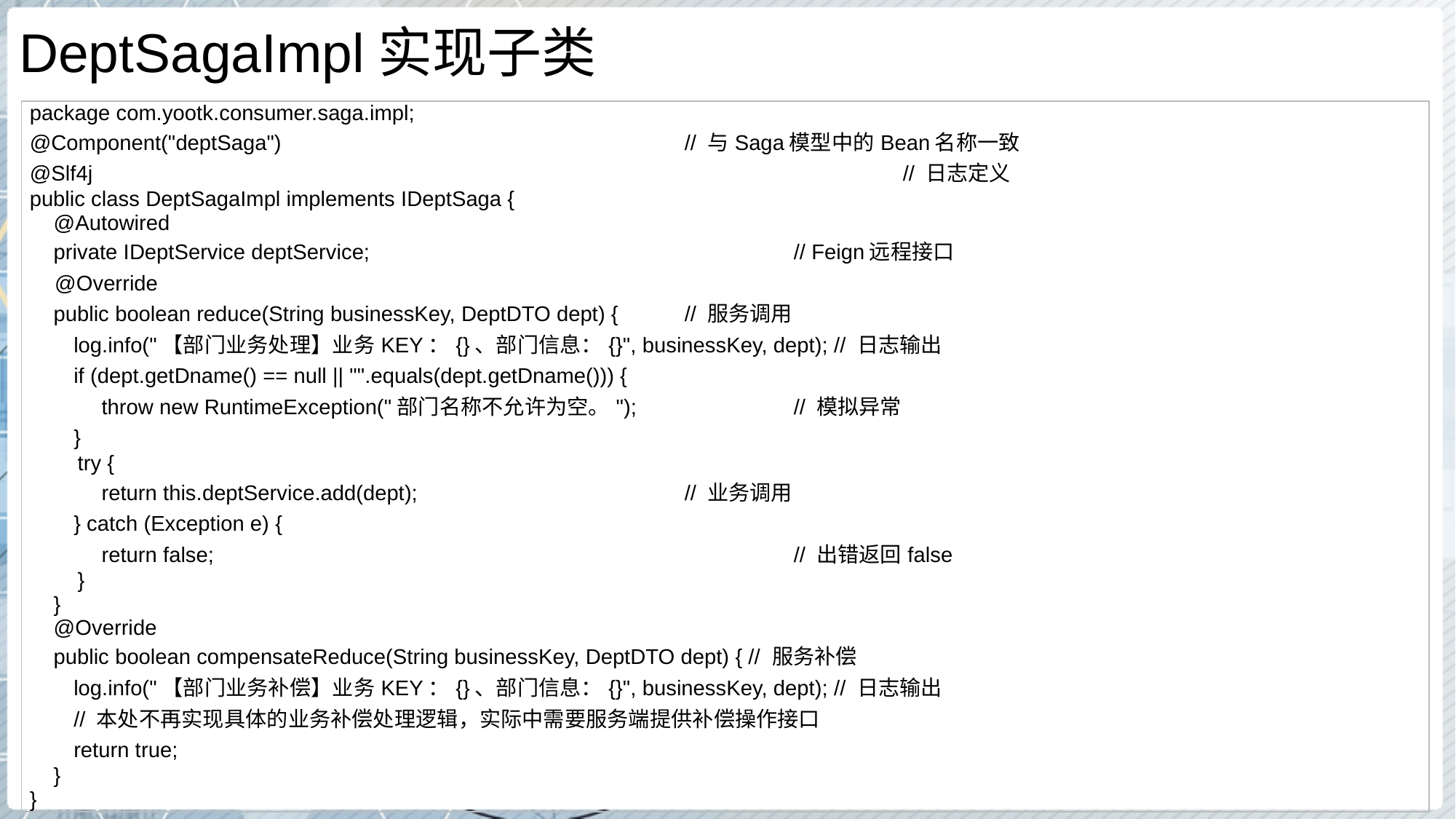

# DeptSagaImpl实现子类
| package com.yootk.consumer.saga.impl; @Component("deptSaga") // 与Saga模型中的Bean名称一致 @Slf4j // 日志定义 public class DeptSagaImpl implements IDeptSaga { @Autowired private IDeptService deptService; // Feign远程接口 @Override public boolean reduce(String businessKey, DeptDTO dept) { // 服务调用 log.info("【部门业务处理】业务KEY：{}、部门信息：{}", businessKey, dept); // 日志输出 if (dept.getDname() == null || "".equals(dept.getDname())) { throw new RuntimeException("部门名称不允许为空。"); // 模拟异常 } try { return this.deptService.add(dept); // 业务调用 } catch (Exception e) { return false; // 出错返回false } } @Override public boolean compensateReduce(String businessKey, DeptDTO dept) { // 服务补偿 log.info("【部门业务补偿】业务KEY：{}、部门信息：{}", businessKey, dept); // 日志输出 // 本处不再实现具体的业务补偿处理逻辑，实际中需要服务端提供补偿操作接口 return true; } } |
| --- |